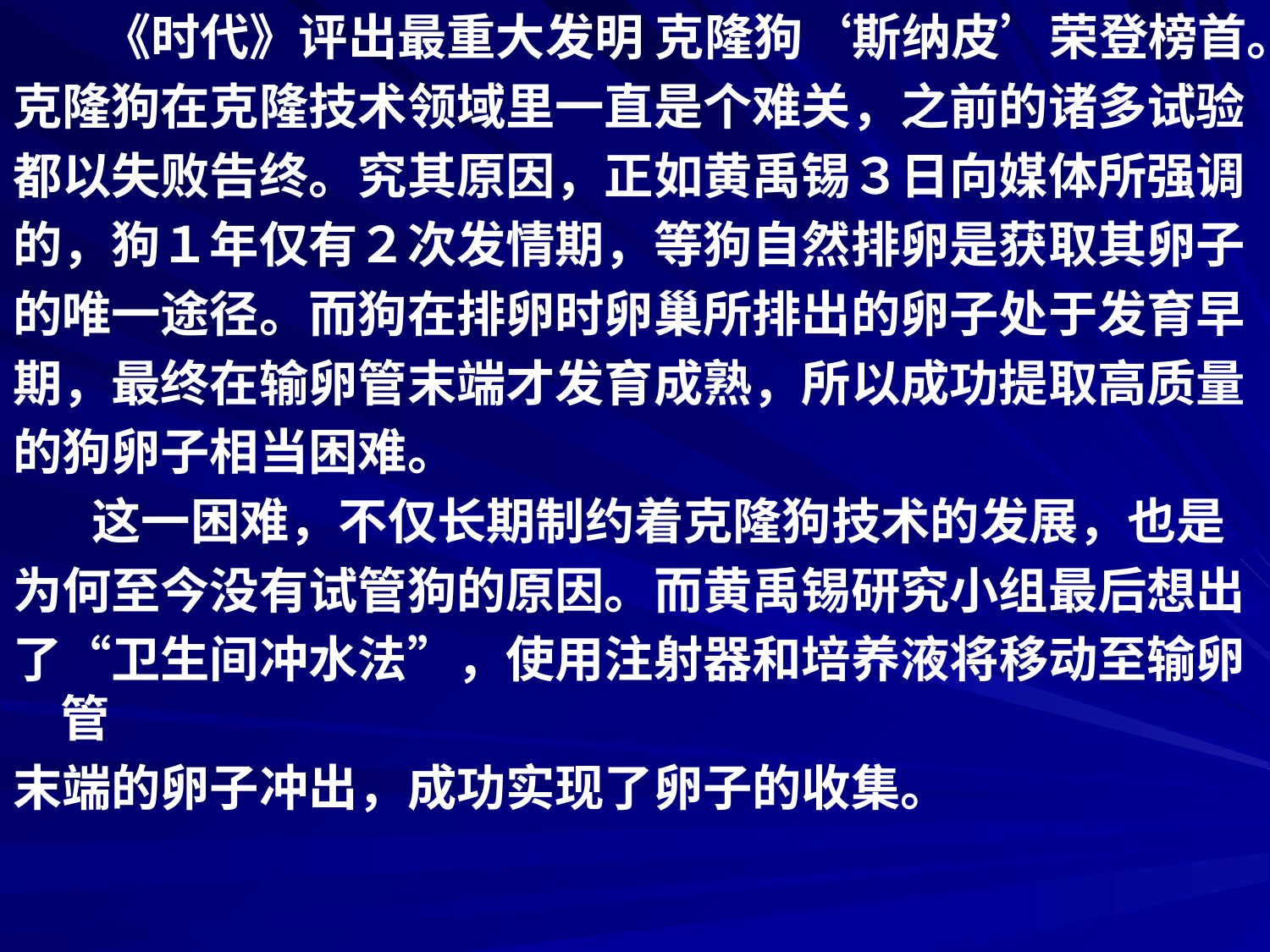

《时代》评出最重大发明 克隆狗‘斯纳皮’荣登榜首。
克隆狗在克隆技术领域里一直是个难关，之前的诸多试验
都以失败告终。究其原因，正如黄禹锡３日向媒体所强调
的，狗１年仅有２次发情期，等狗自然排卵是获取其卵子
的唯一途径。而狗在排卵时卵巢所排出的卵子处于发育早
期，最终在输卵管末端才发育成熟，所以成功提取高质量
的狗卵子相当困难。
      这一困难，不仅长期制约着克隆狗技术的发展，也是
为何至今没有试管狗的原因。而黄禹锡研究小组最后想出
了“卫生间冲水法”，使用注射器和培养液将移动至输卵管
末端的卵子冲出，成功实现了卵子的收集。